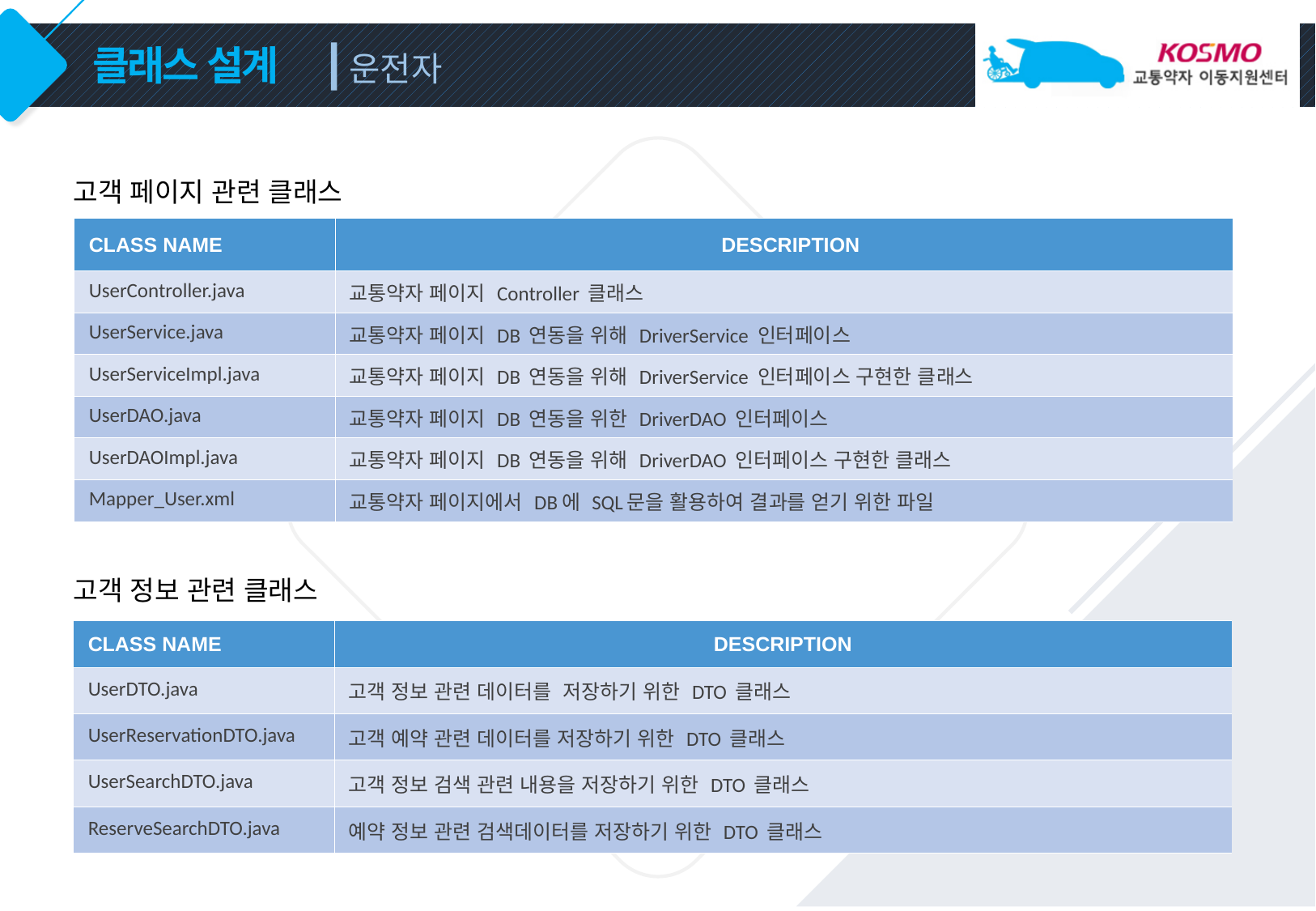

운전자

# 클래스 설계

고객 페이지 관련 클래스
| CLASS NAME | DESCRIPTION |
| --- | --- |
| UserController.java | 교통약자 페이지 Controller 클래스 |
| UserService.java | 교통약자 페이지 DB 연동을 위해 DriverService 인터페이스 |
| UserServiceImpl.java | 교통약자 페이지 DB 연동을 위해 DriverService 인터페이스 구현한 클래스 |
| UserDAO.java | 교통약자 페이지 DB 연동을 위한 DriverDAO 인터페이스 |
| UserDAOImpl.java | 교통약자 페이지 DB 연동을 위해 DriverDAO 인터페이스 구현한 클래스 |
| Mapper\_User.xml | 교통약자 페이지에서 DB에 SQL문을 활용하여 결과를 얻기 위한 파일 |

고객 정보 관련 클래스
| CLASS NAME | DESCRIPTION |
| --- | --- |
| UserDTO.java | 고객 정보 관련 데이터를 저장하기 위한 DTO 클래스 |
| UserReservationDTO.java | 고객 예약 관련 데이터를 저장하기 위한 DTO 클래스 |
| UserSearchDTO.java | 고객 정보 검색 관련 내용을 저장하기 위한 DTO 클래스 |
| ReserveSearchDTO.java | 예약 정보 관련 검색데이터를 저장하기 위한 DTO 클래스 |